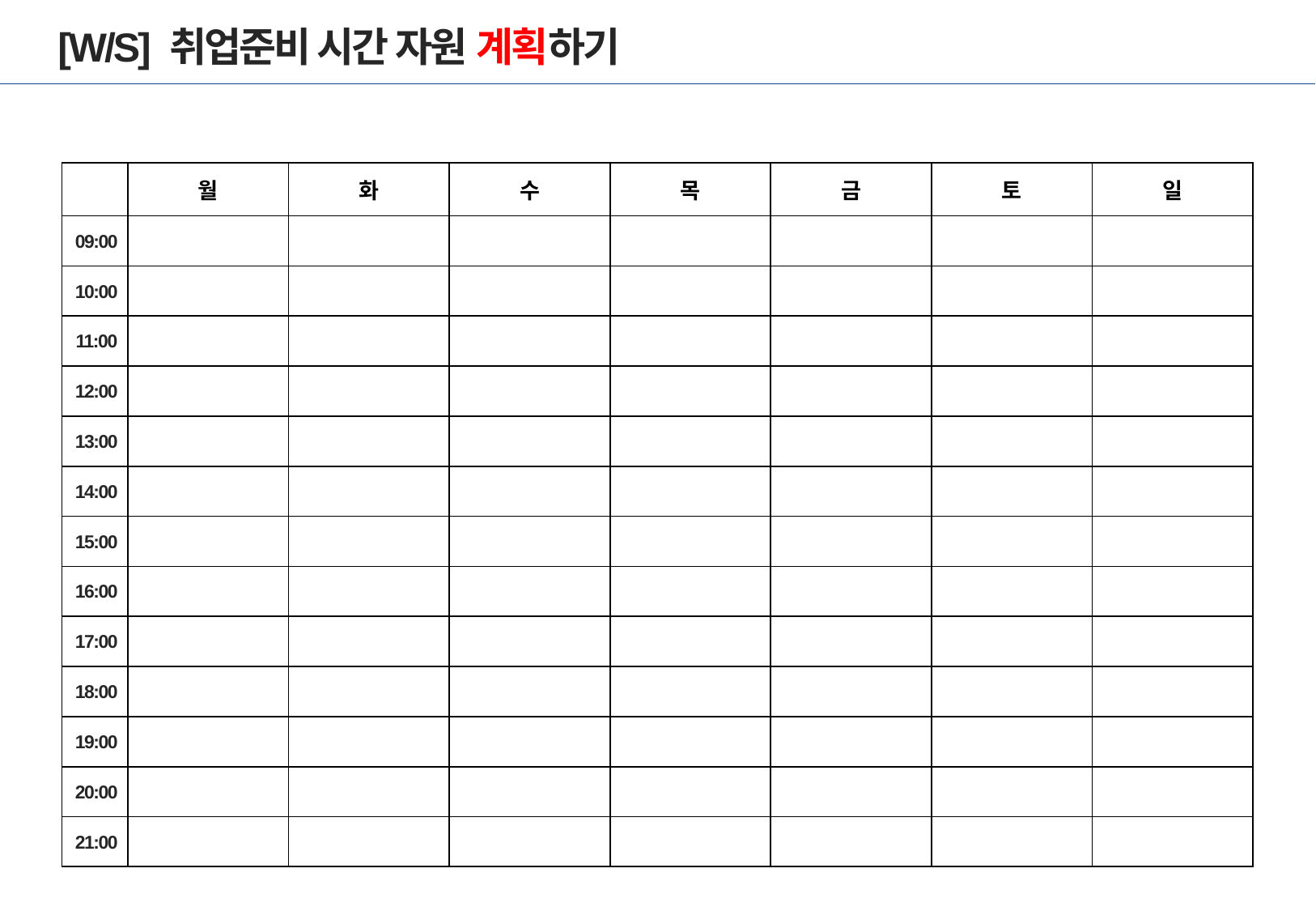

# [W/S] 취업준비 시간 자원 계획하기
|  | 월 | 화 | 수 | 목 | 금 | 토 | 일 |
| --- | --- | --- | --- | --- | --- | --- | --- |
| 09:00 |  |  |  |  |  |  |  |
| 10:00 |  |  |  |  |  |  |  |
| 11:00 |  |  |  |  |  |  |  |
| 12:00 |  |  |  |  |  |  |  |
| 13:00 |  |  |  |  |  |  |  |
| 14:00 |  |  |  |  |  |  |  |
| 15:00 |  |  |  |  |  |  |  |
| 16:00 |  |  |  |  |  |  |  |
| 17:00 |  |  |  |  |  |  |  |
| 18:00 |  |  |  |  |  |  |  |
| 19:00 |  |  |  |  |  |  |  |
| 20:00 |  |  |  |  |  |  |  |
| 21:00 |  |  |  |  |  |  |  |